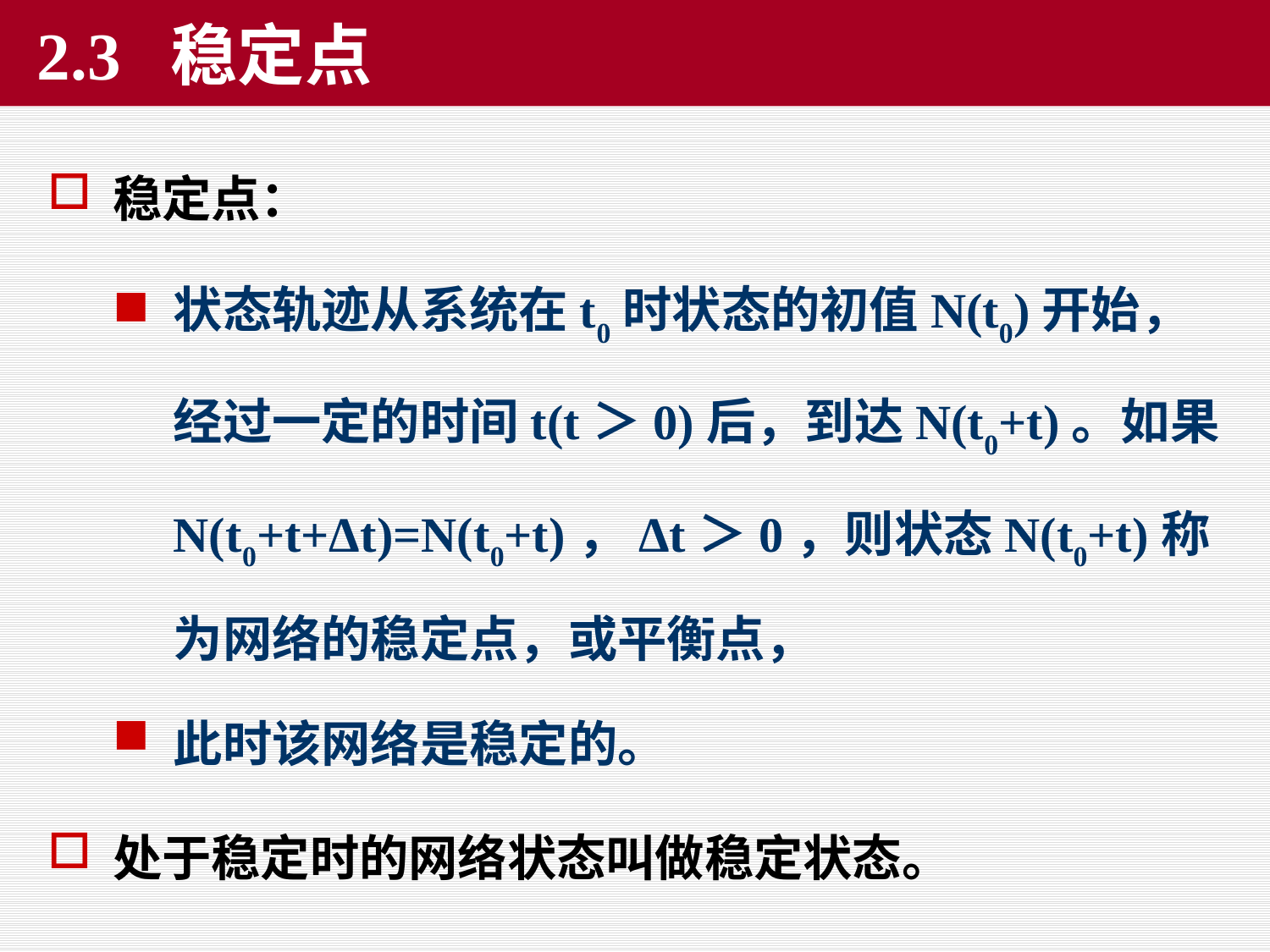

# 2.3  稳定点
稳定点：
状态轨迹从系统在t0时状态的初值N(t0)开始，经过一定的时间t(t＞0)后，到达N(t0+t)。如果N(t0+t+Δt)=N(t0+t)，Δt＞0，则状态N(t0+t)称为网络的稳定点，或平衡点，
此时该网络是稳定的。
处于稳定时的网络状态叫做稳定状态。